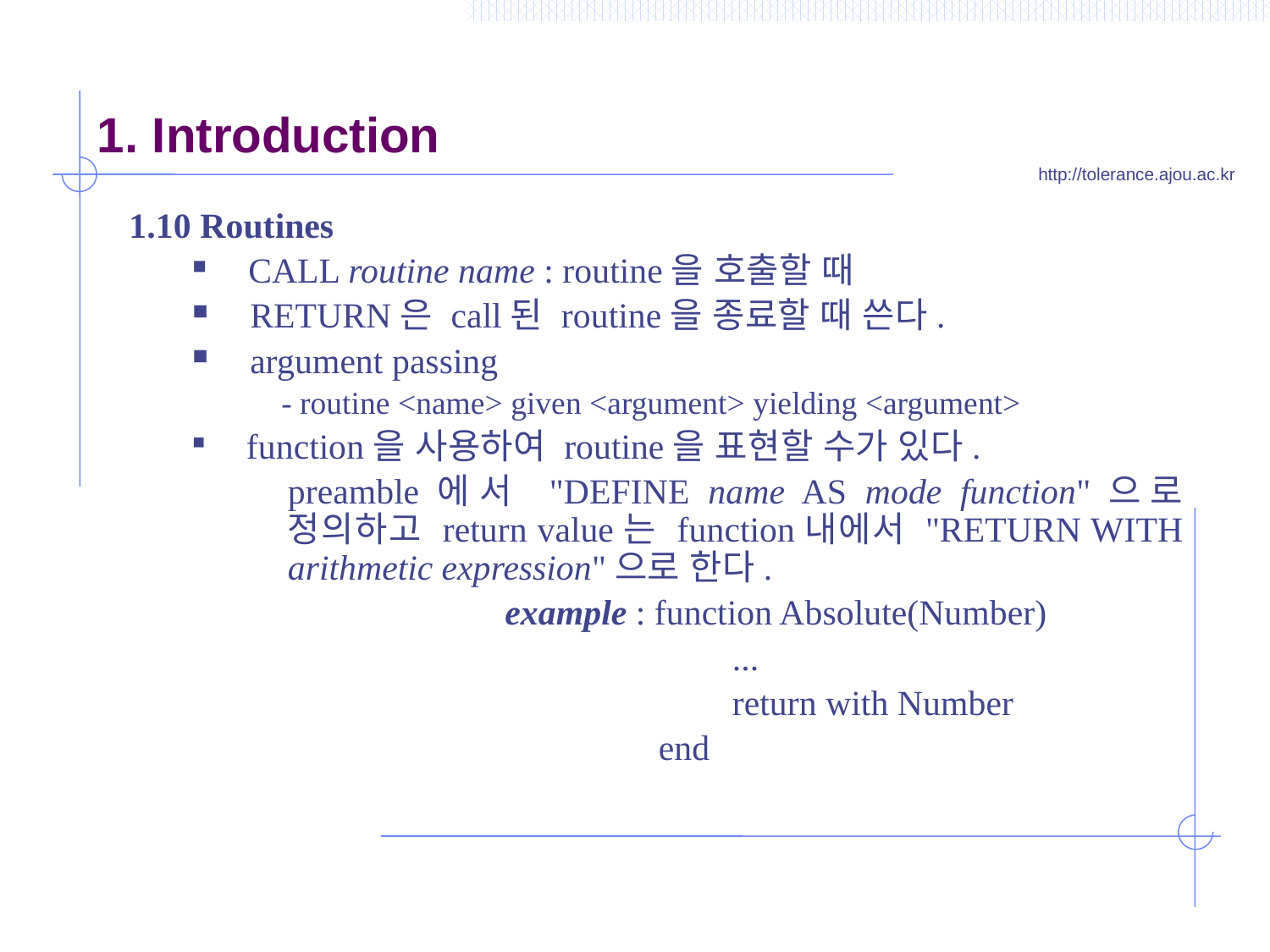

# 1. Introduction
1.10 Routines
  CALL routine name : routine을 호출할 때
  RETURN은 call된 routine을 종료할 때 쓴다.
  argument passing
	             - routine <name> given <argument> yielding <argument>
  function을 사용하여 routine을 표현할 수가 있다.
	preamble에서 "DEFINE name AS mode function"으로 정의하고 return value는 function내에서 "RETURN WITH arithmetic expression"으로 한다.
		   example : function Absolute(Number)
				...
				return with Number
			      end